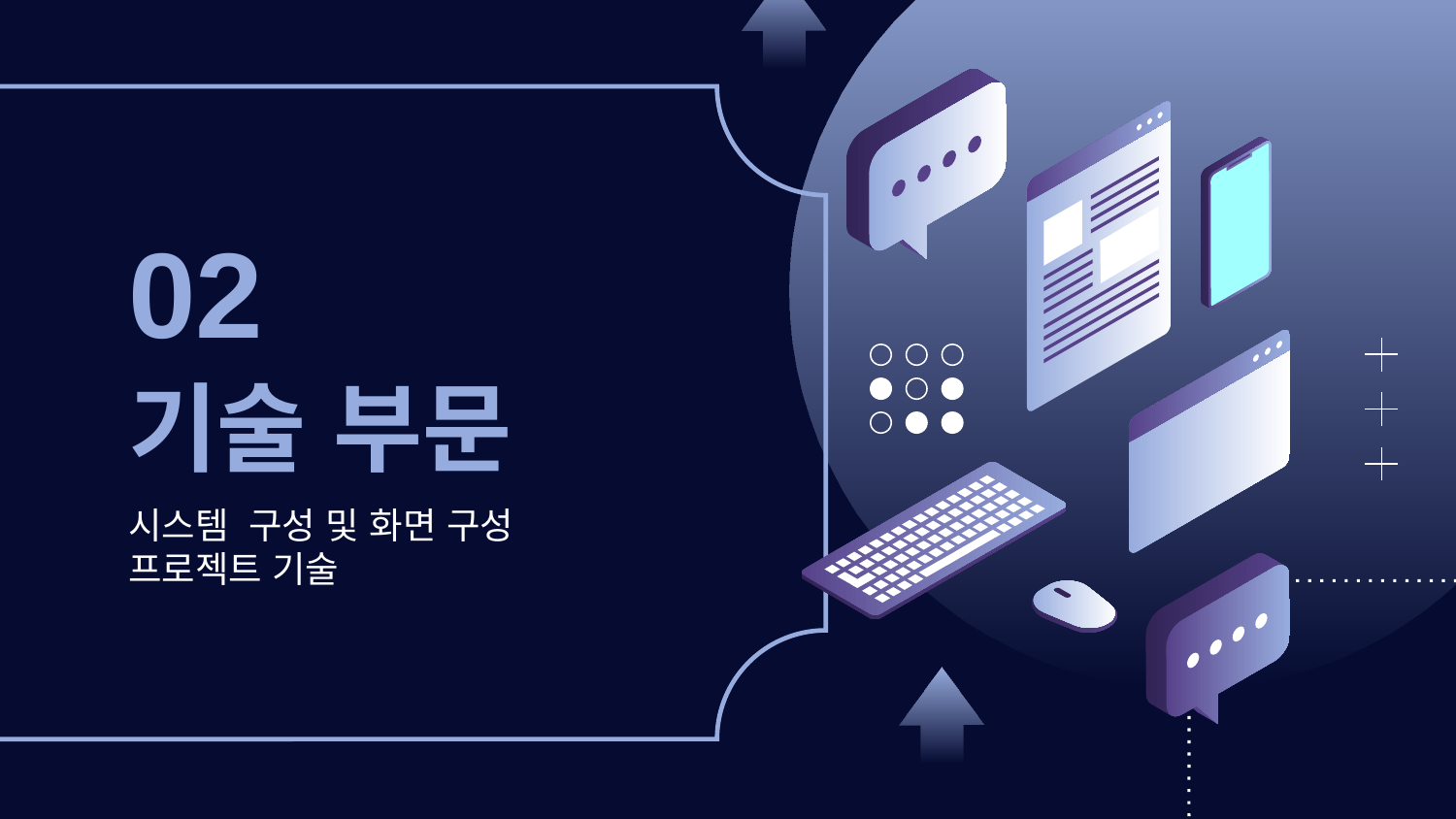

02

# 기술 부문

시스템  구성 및 화면 구성
프로젝트 기술